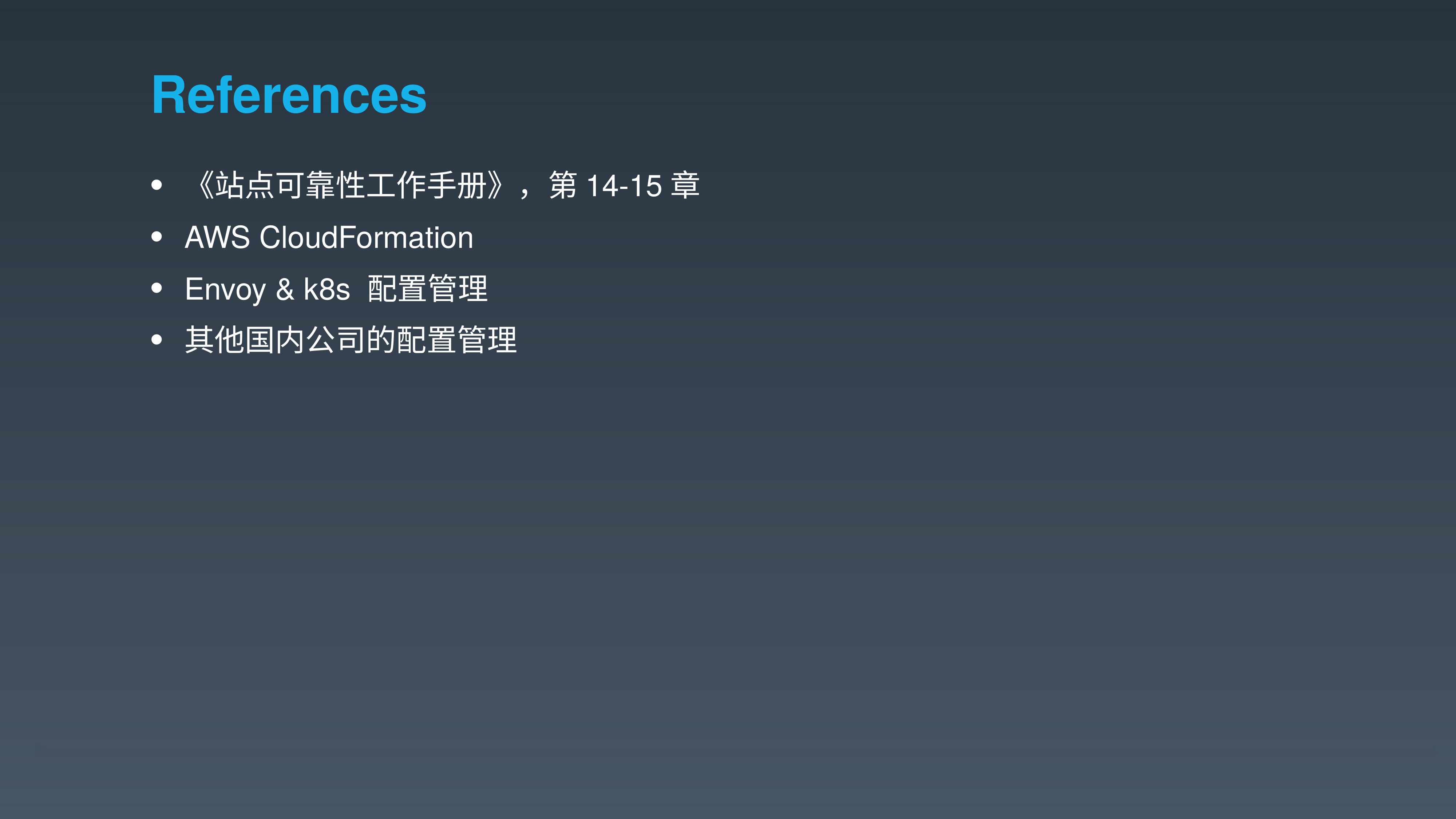

# References
《站点可靠性工作手册》，第14-15章
AWS CloudFormation
Envoy & k8s 配置管理
其他国内公司的配置管理